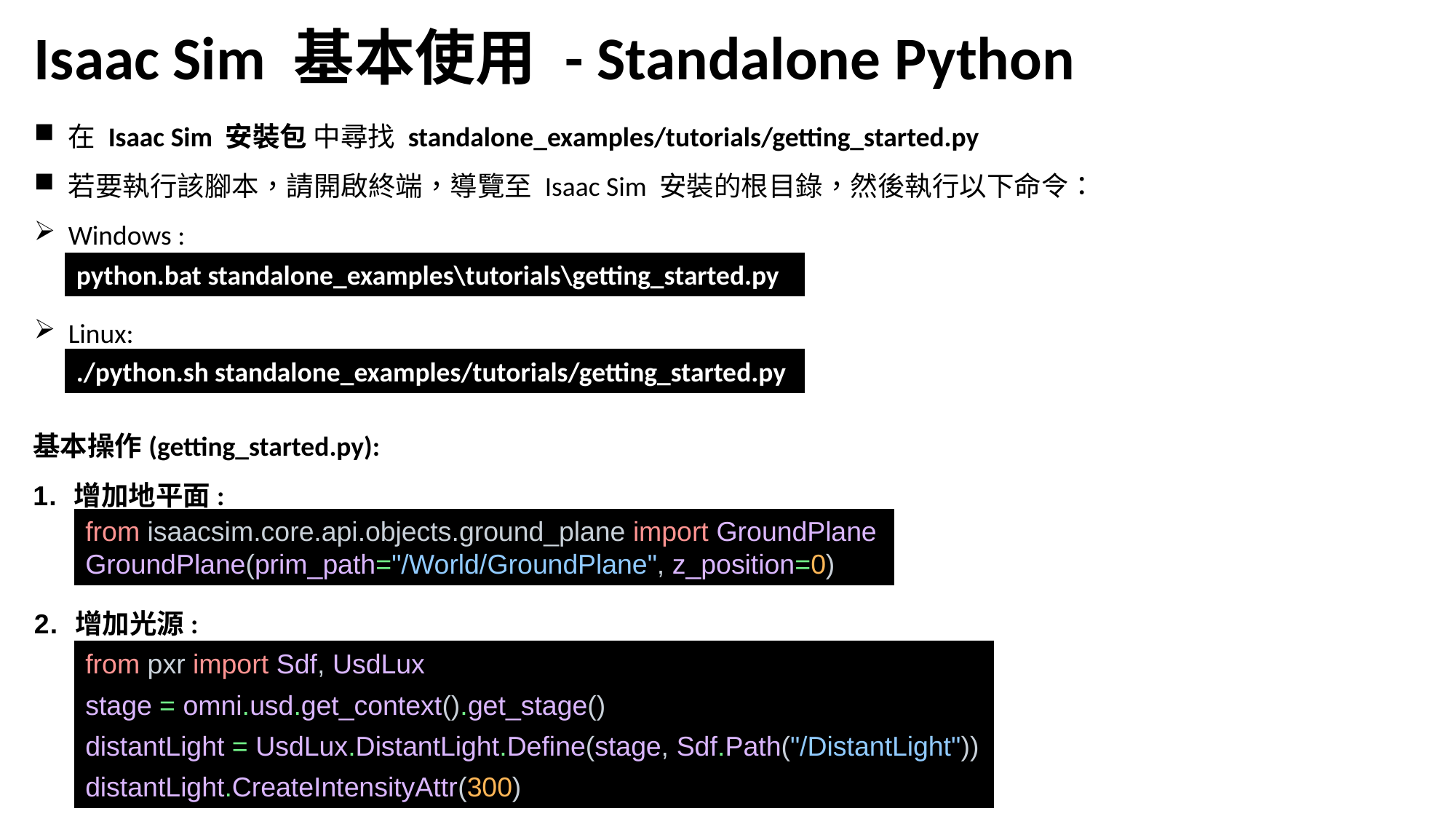

Isaac Sim 基本使用 - Standalone Python
在 Isaac Sim 安裝包 中尋找 standalone_examples/tutorials/getting_started.py
若要執行該腳本，請開啟終端，導覽至 Isaac Sim 安裝的根目錄，然後執行以下命令：
Windows :

Linux:
python.bat standalone_examples\tutorials\getting_started.py
./python.sh standalone_examples/tutorials/getting_started.py
基本操作(getting_started.py):
增加地平面:

from isaacsim.core.api.objects.ground_plane import GroundPlane
GroundPlane(prim_path="/World/GroundPlane", z_position=0)
增加光源:
from pxr import Sdf, UsdLux
stage = omni.usd.get_context().get_stage()
distantLight = UsdLux.DistantLight.Define(stage, Sdf.Path("/DistantLight"))
distantLight.CreateIntensityAttr(300)